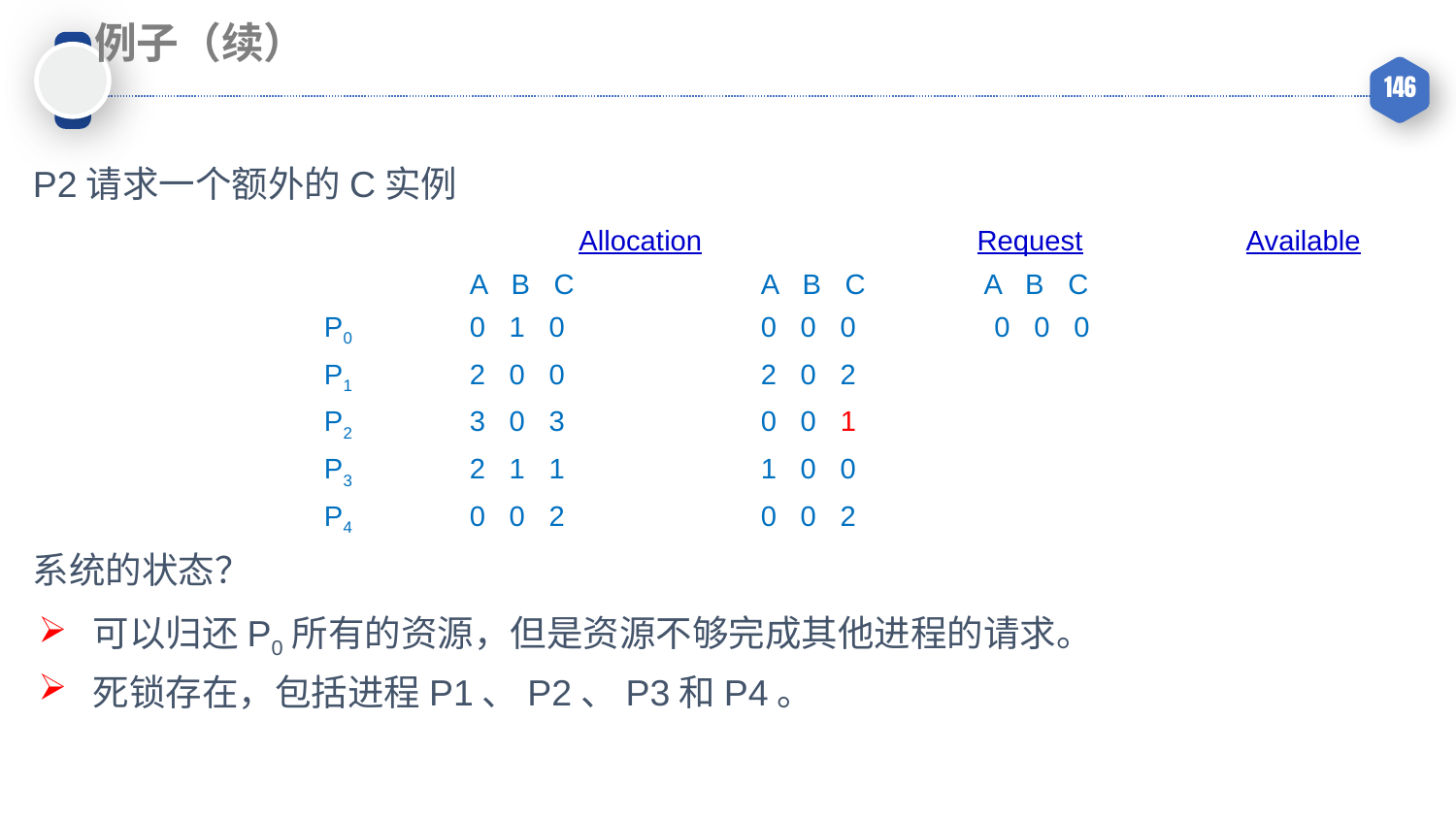

例子（续）
P2请求一个额外的C实例
		                         Allocation	                           Request	      Available
			A   B   C 		A   B   C               A   B   C
		P0	0   1   0 		0   0   0 	           0   0   0
		P1	2   0   0 		2   0   2
		P2	3   0   3		0   0   1
		P3	2   1   1 		1   0   0
		P4	0   0   2 		0   0   2
系统的状态？

  可以归还P0所有的资源，但是资源不够完成其他进程的请求。
  死锁存在，包括进程P1、P2、P3和P4。